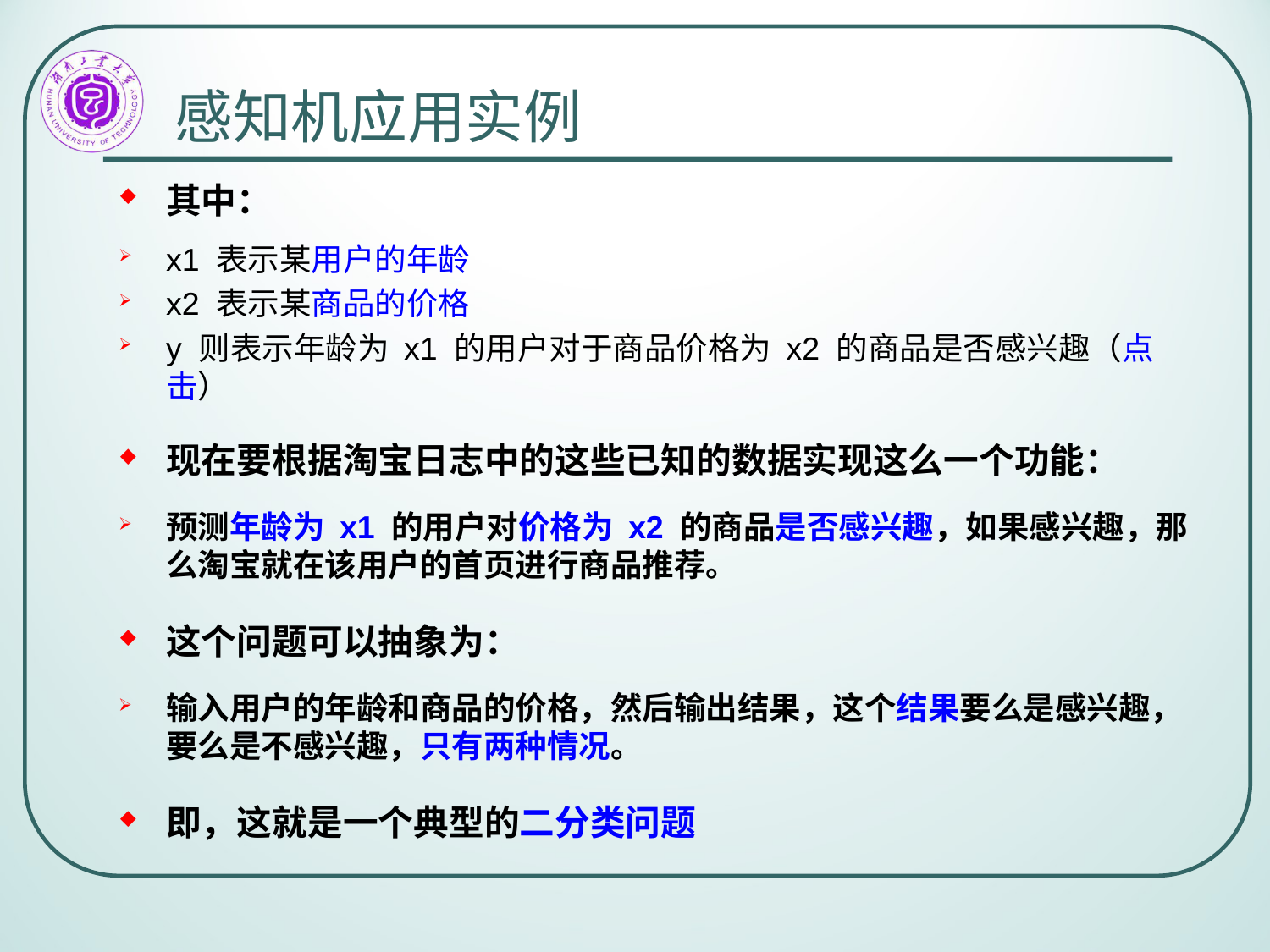

# 感知机应用实例
其中：

x1 表示某用户的年龄
x2 表示某商品的价格
y 则表示年龄为 x1 的用户对于商品价格为 x2 的商品是否感兴趣（点击）

现在要根据淘宝日志中的这些已知的数据实现这么一个功能：

预测年龄为 x1 的用户对价格为 x2 的商品是否感兴趣，如果感兴趣，那么淘宝就在该用户的首页进行商品推荐。

这个问题可以抽象为：

输入用户的年龄和商品的价格，然后输出结果，这个结果要么是感兴趣，要么是不感兴趣，只有两种情况。

即，这就是一个典型的二分类问题